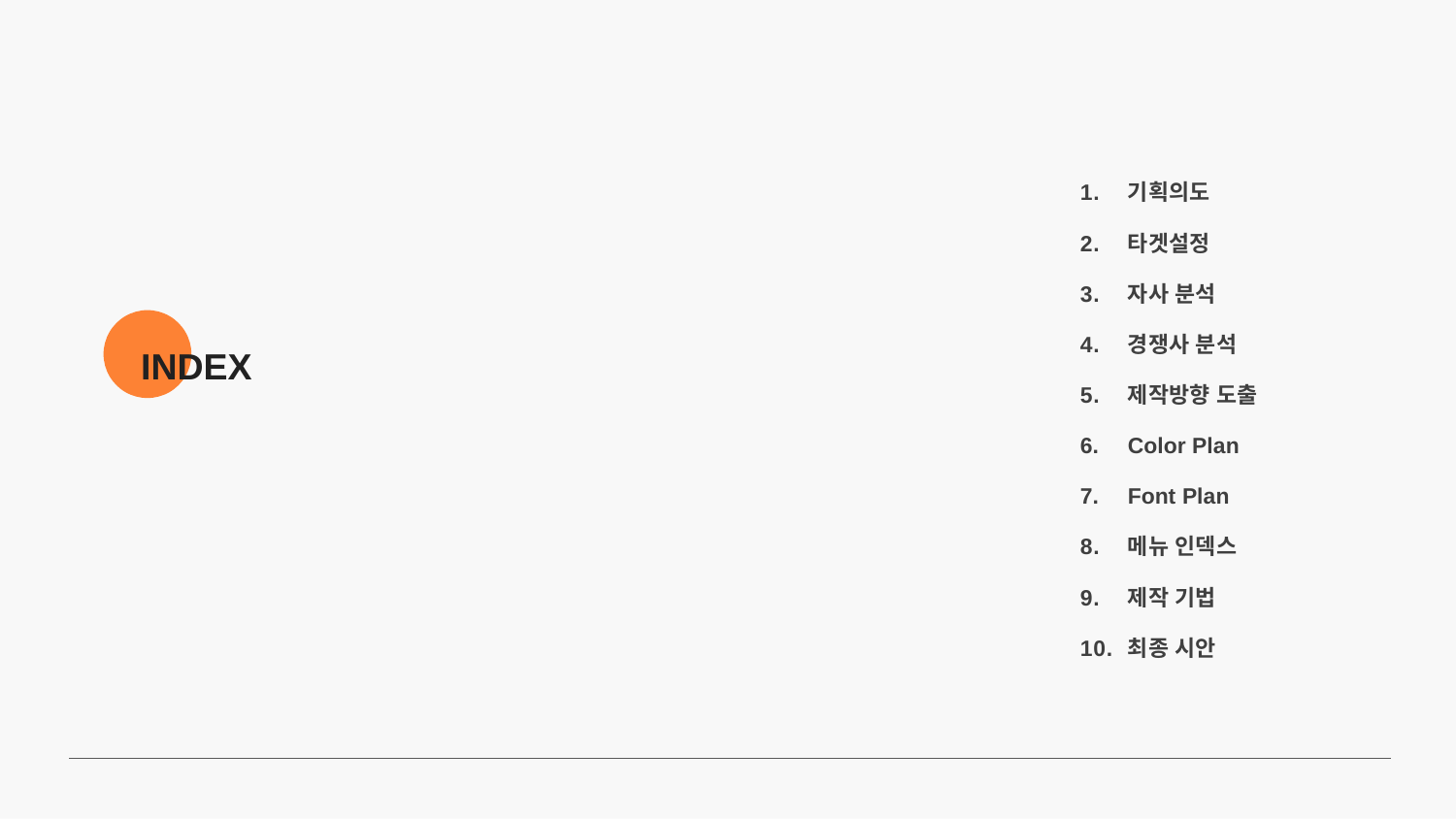

기획의도
타겟설정
자사 분석
경쟁사 분석
제작방향 도출
Color Plan
Font Plan
메뉴 인덱스
제작 기법
최종 시안

INDEX